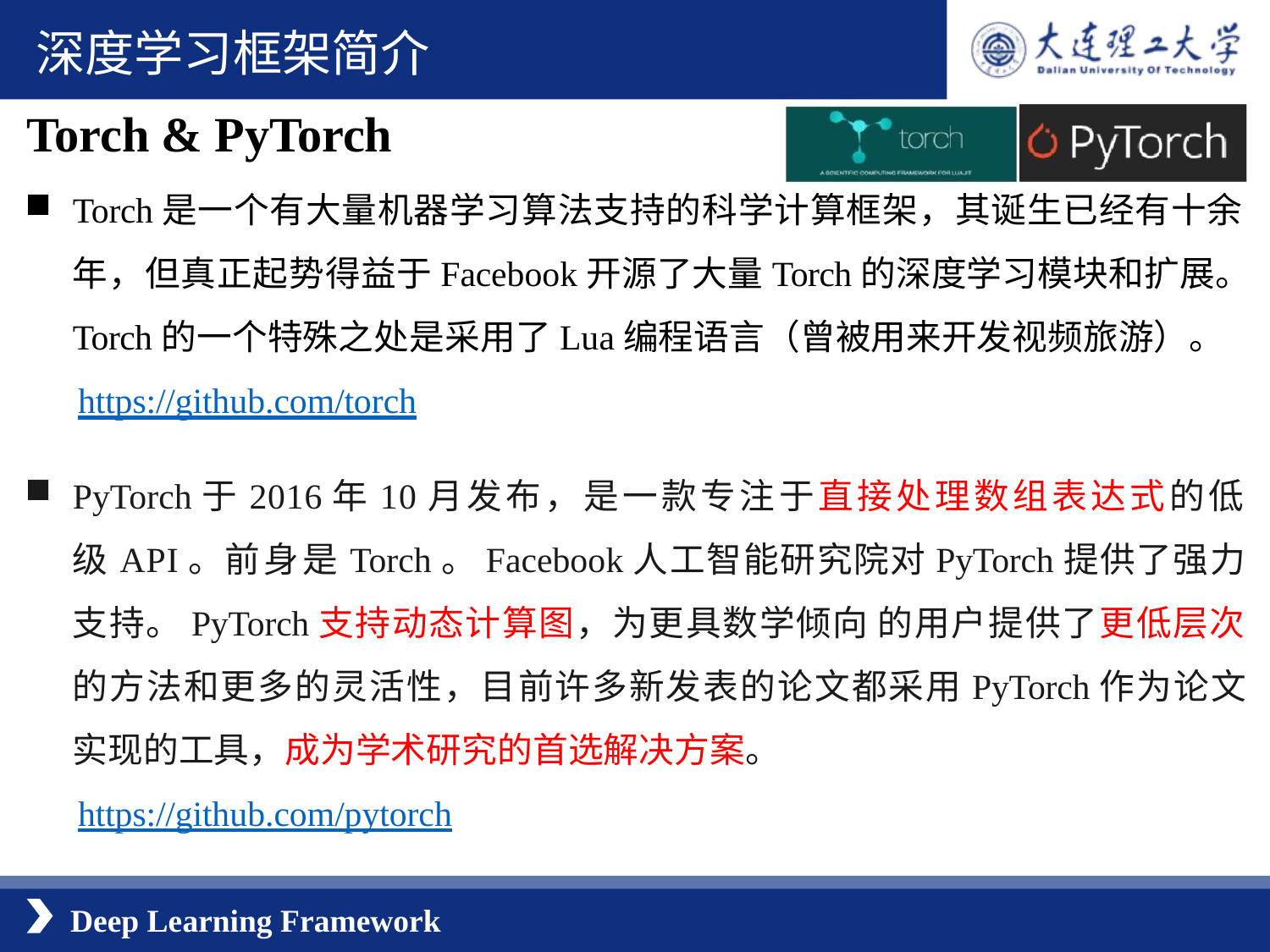

深度学习框架简介
Torch & PyTorch
Torch是一个有大量机器学习算法支持的科学计算框架，其诞生已经有十余年，但真正起势得益于Facebook开源了大量Torch的深度学习模块和扩展。Torch的一个特殊之处是采用了Lua编程语言（曾被用来开发视频旅游）。
      https://github.com/torch
PyTorch于2016年10月发布，是一款专注于直接处理数组表达式的低级API。前身是Torch。Facebook人工智能研究院对PyTorch提供了强力支持。PyTorch支持动态计算图，为更具数学倾向 的用户提供了更低层次的方法和更多的灵活性，目前许多新发表的论文都采用PyTorch作为论文实现的工具，成为学术研究的首选解决方案。
      https://github.com/pytorch

Deep Learning Framework